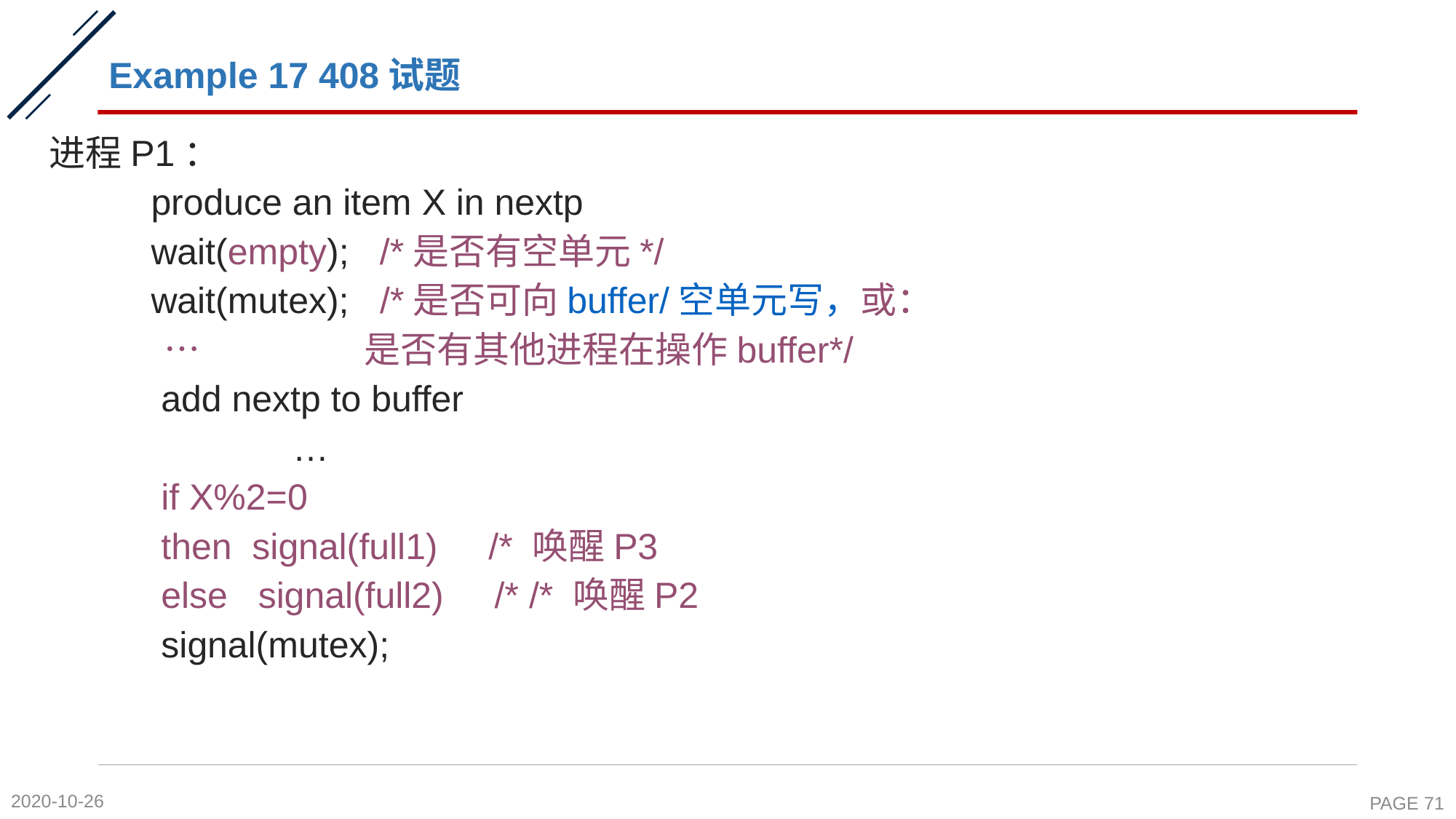

# Example 17 408试题
进程P1：
          produce an item X in nextp
          wait(empty);   /*是否有空单元*/
          wait(mutex);   /*是否可向buffer/空单元写，或：
              …                   是否有其他进程在操作buffer*/
           add nextp to buffer
                        …
           if X%2=0
           then  signal(full1)     /* 唤醒P3
           else   signal(full2)     /* /* 唤醒P2
           signal(mutex);

2020-10-26
PAGE 71